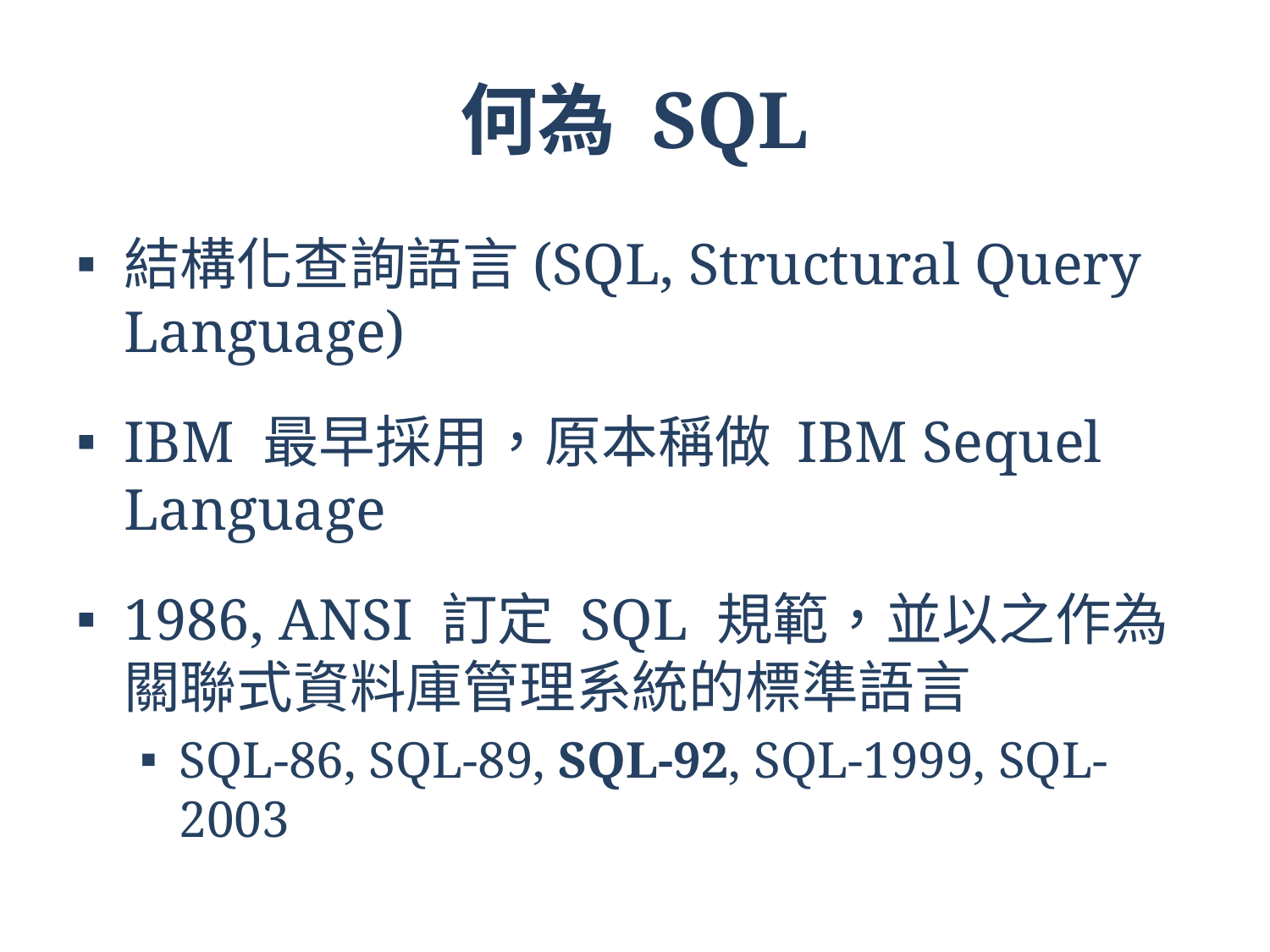

# 何為 SQL
結構化查詢語言(SQL, Structural Query Language)
IBM 最早採用，原本稱做 IBM Sequel Language
1986, ANSI 訂定 SQL 規範，並以之作為關聯式資料庫管理系統的標準語言
SQL-86, SQL-89, SQL-92, SQL-1999, SQL-2003